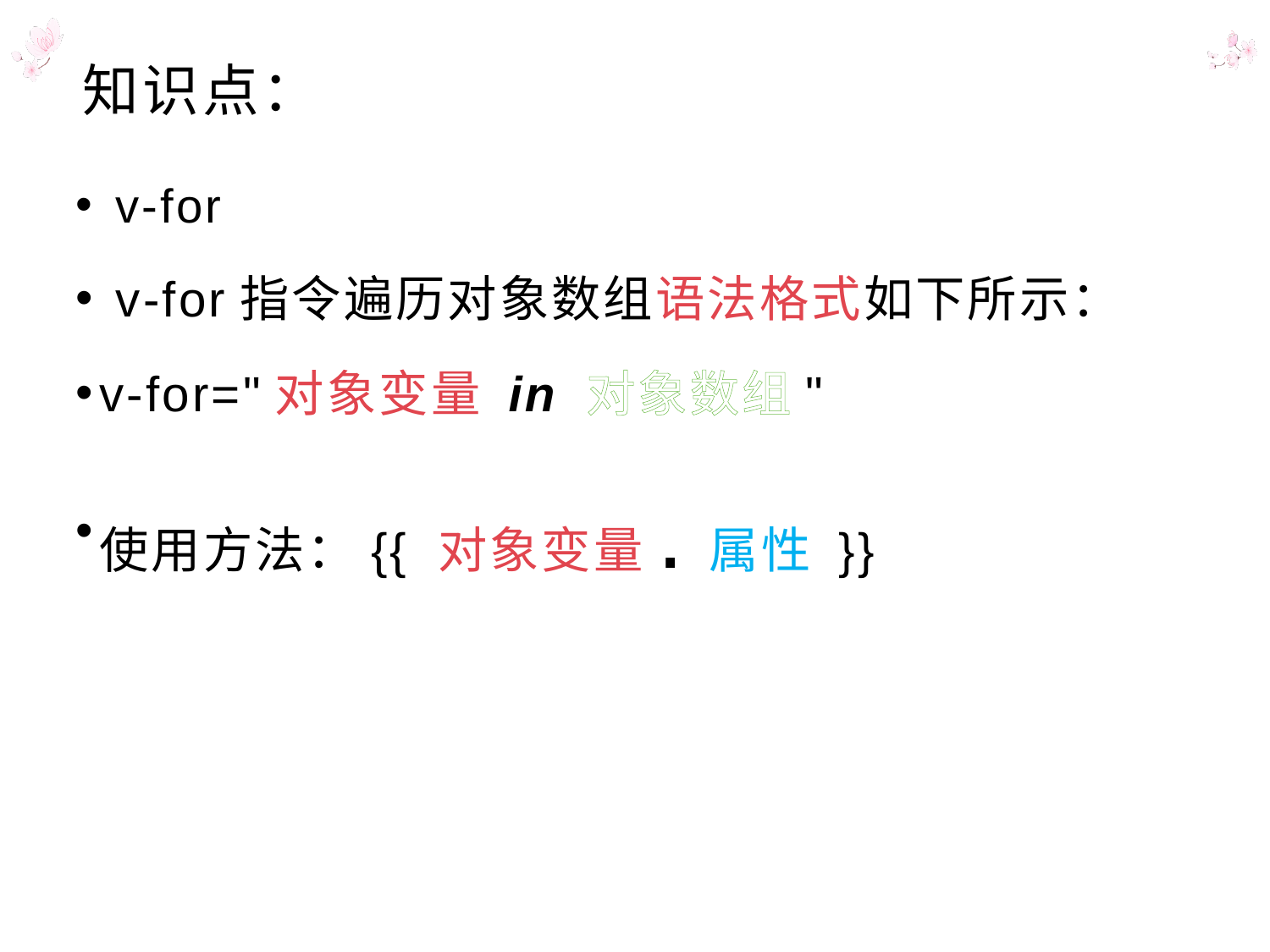

# 知识点：
 v-for
 v-for指令遍历对象数组语法格式如下所示：
v-for="对象变量 in 对象数组"
使用方法：{{ 对象变量.属性 }}